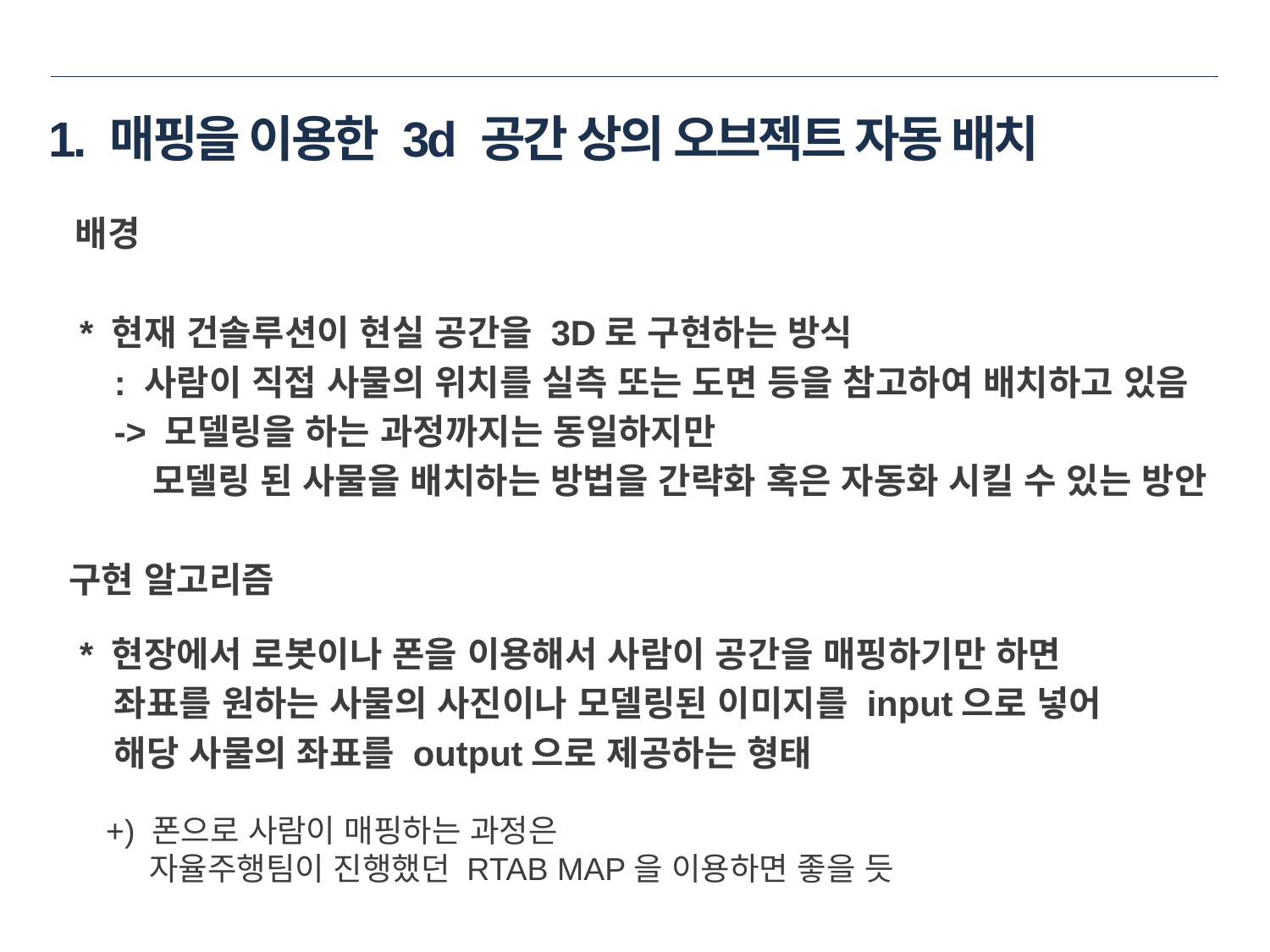

# 1. 매핑을 이용한 3d 공간 상의 오브젝트 자동 배치

  배경

   * 현재 건솔루션이 현실 공간을 3D로 구현하는 방식
	: 사람이 직접 사물의 위치를 실측 또는 도면 등을 참고하여 배치하고 있음
	-> 모델링을 하는 과정까지는 동일하지만
	   모델링 된 사물을 배치하는 방법을 간략화 혹은 자동화 시킬 수 있는 방안

 구현 알고리즘

   * 현장에서 로봇이나 폰을 이용해서 사람이 공간을 매핑하기만 하면
	좌표를 원하는 사물의 사진이나 모델링된 이미지를 input으로 넣어
	해당 사물의 좌표를 output으로 제공하는 형태
+) 폰으로 사람이 매핑하는 과정은
    자율주행팀이 진행했던 RTAB MAP을 이용하면 좋을 듯